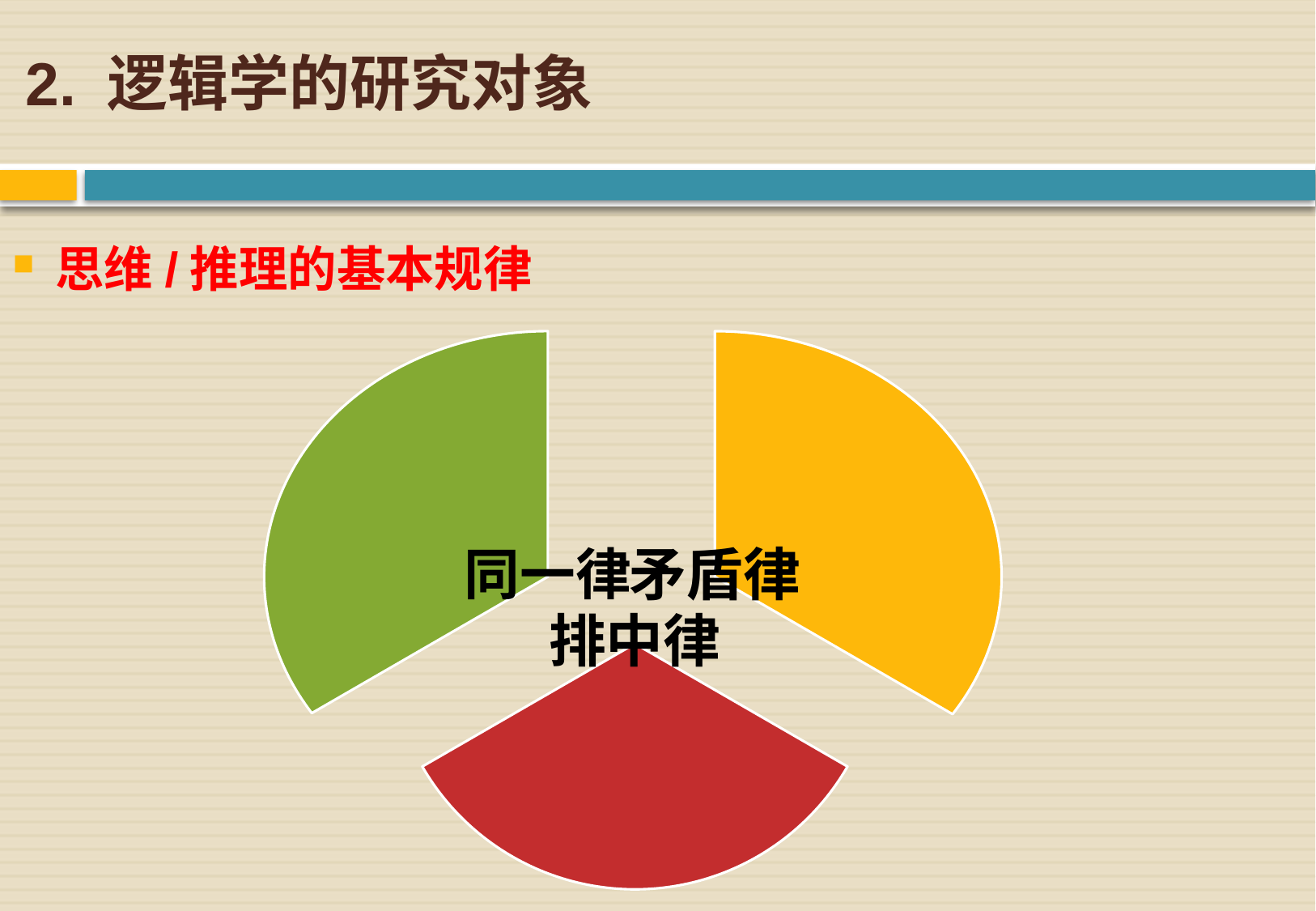

# 2. 逻辑学的研究对象
思维/推理的基本规律
矛盾律
排中律
同一律